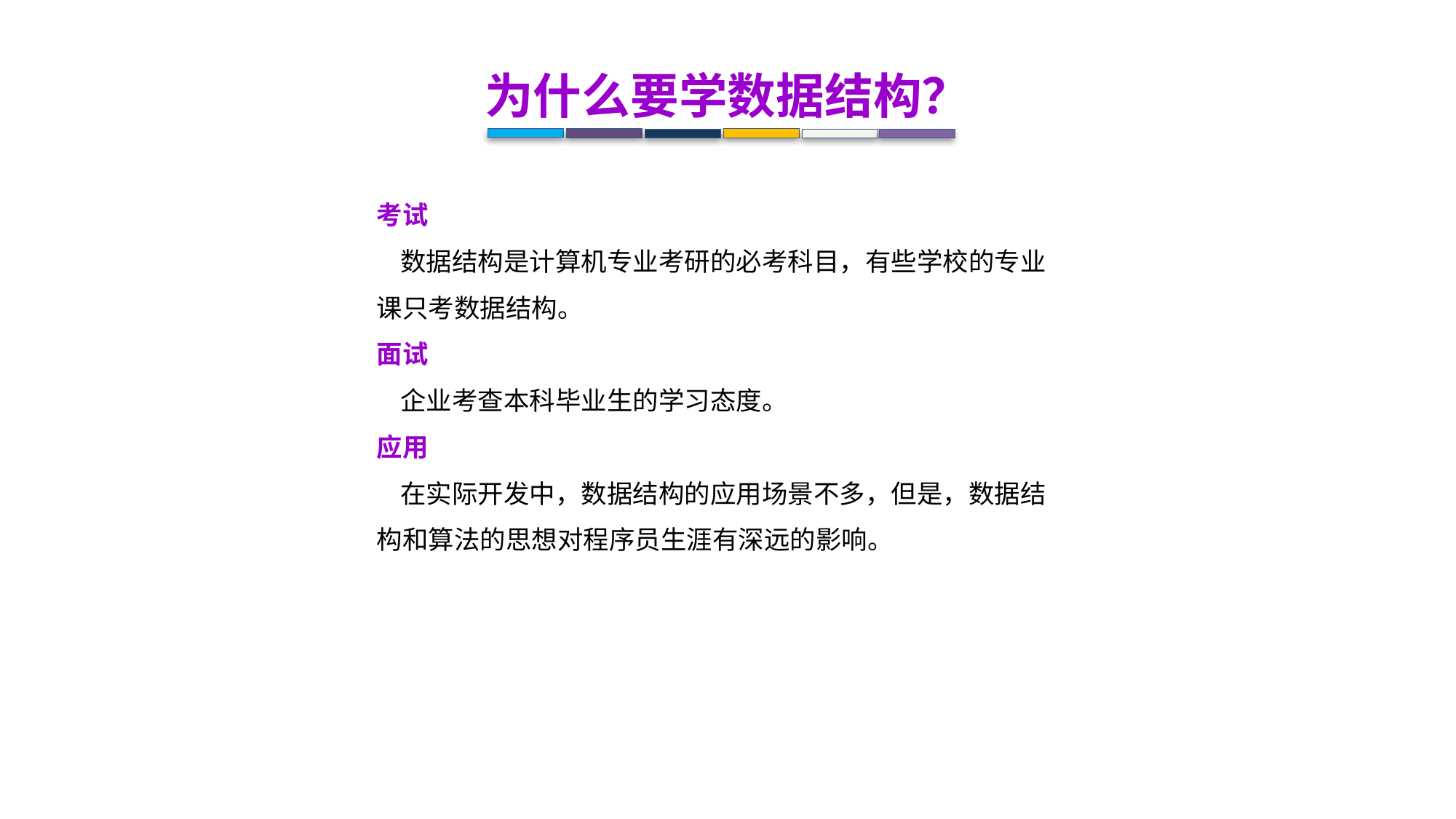

为什么要学数据结构？

考试
   数据结构是计算机专业考研的必考科目，有些学校的专业课只考数据结构。
面试
   企业考查本科毕业生的学习态度。
应用
   在实际开发中，数据结构的应用场景不多，但是，数据结构和算法的思想对程序员生涯有深远的影响。